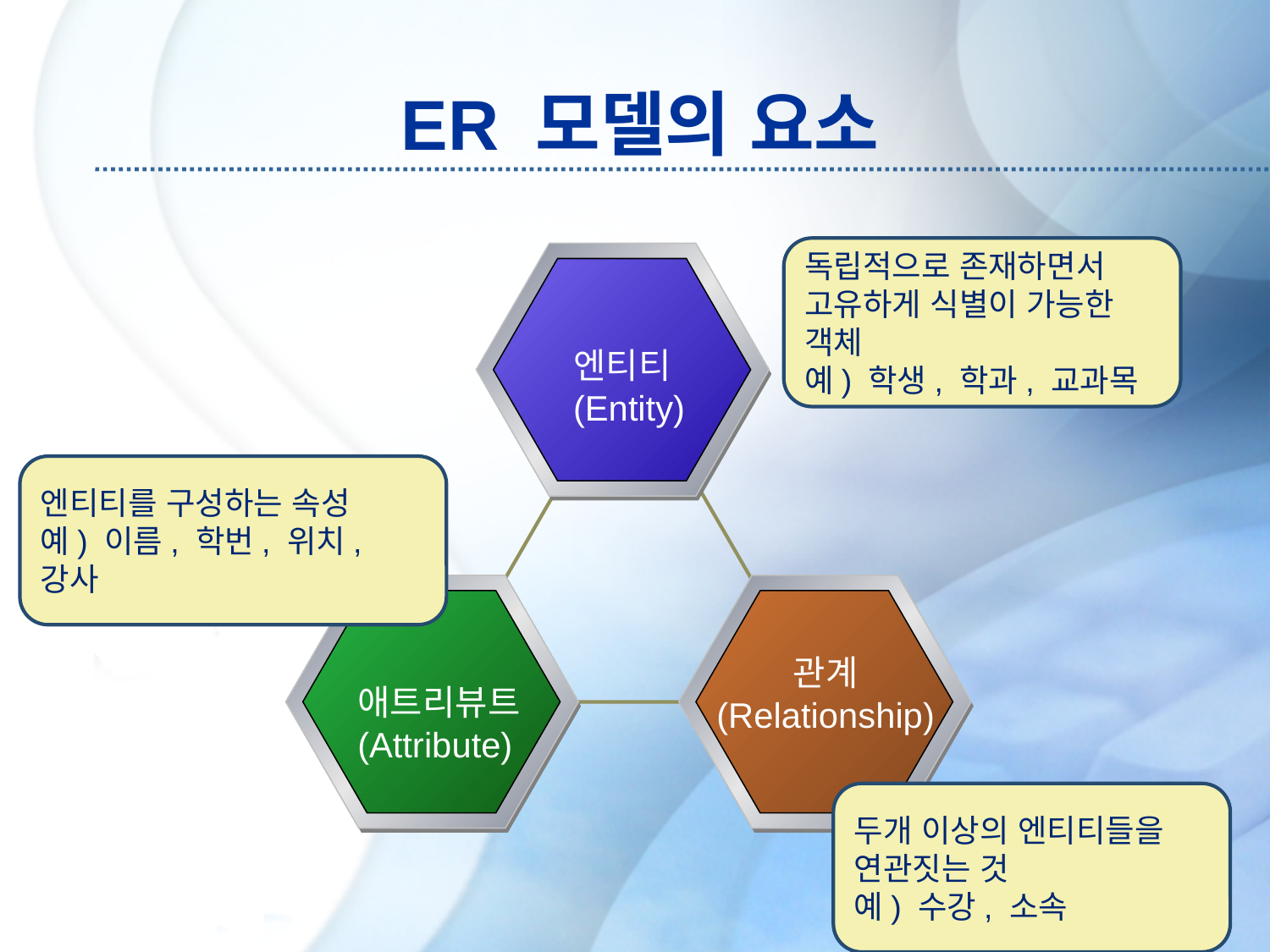

# ER 모델의 요소
독립적으로 존재하면서 고유하게 식별이 가능한 객체
예) 학생, 학과, 교과목

엔티티
(Entity)

엔티티를 구성하는 속성
예) 이름, 학번, 위치, 강사

관계
(Relationship)
애트리뷰트
(Attribute)
두개 이상의 엔티티들을 연관짓는 것
예) 수강, 소속